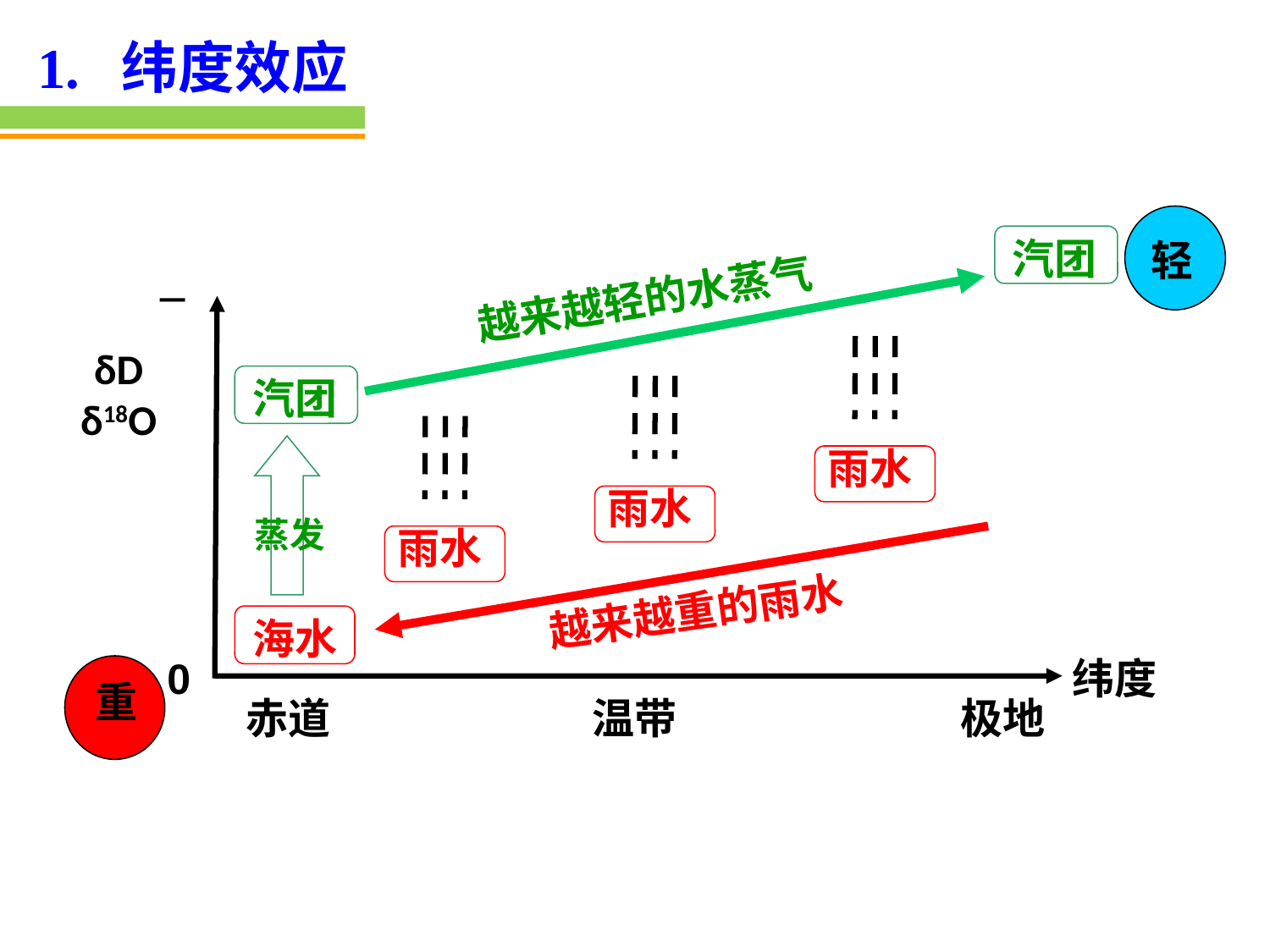

1.  纬度效应

轻

汽团

–
越来越轻的水蒸气

δD
δ18O

汽团

雨水

雨水

蒸发
雨水

越来越重的雨水
海水

0
纬度

重

赤道
温带
极地